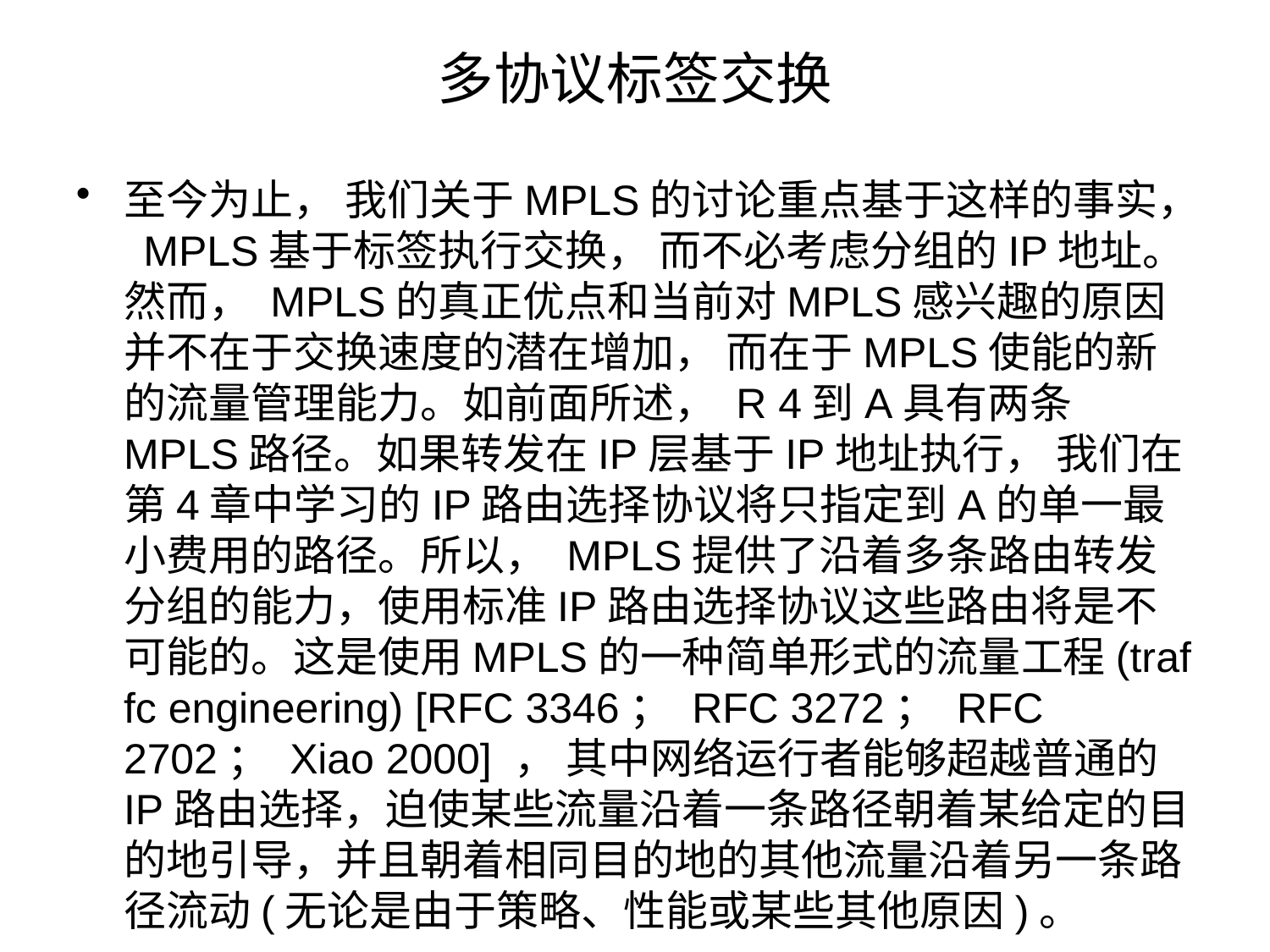

# 多协议标签交换
至今为止， 我们关于MPLS的讨论重点基于这样的事实， MPLS基于标签执行交换， 而不必考虑分组的IP地址。然而， MPLS的真正优点和当前对MPLS感兴趣的原因并不在于交换速度的潜在增加， 而在于MPLS使能的新的流量管理能力。如前面所述， R 4到A具有两条MPLS路径。如果转发在IP层基于IP地址执行， 我们在第4章中学习的IP路由选择协议将只指定到A的单一最小费用的路径。所以， MPLS提供了沿着多条路由转发分组的能力，使用标准IP路由选择协议这些路由将是不可能的。这是使用MPLS的一种简单形式的流量工程(traf fc engineering) [RFC 3346； RFC 3272； RFC 2702； Xiao 2000] ， 其中网络运行者能够超越普通的IP路由选择，迫使某些流量沿着一条路径朝着某给定的目的地引导，并且朝着相同目的地的其他流量沿着另一条路径流动(无论是由于策略、性能或某些其他原因)。